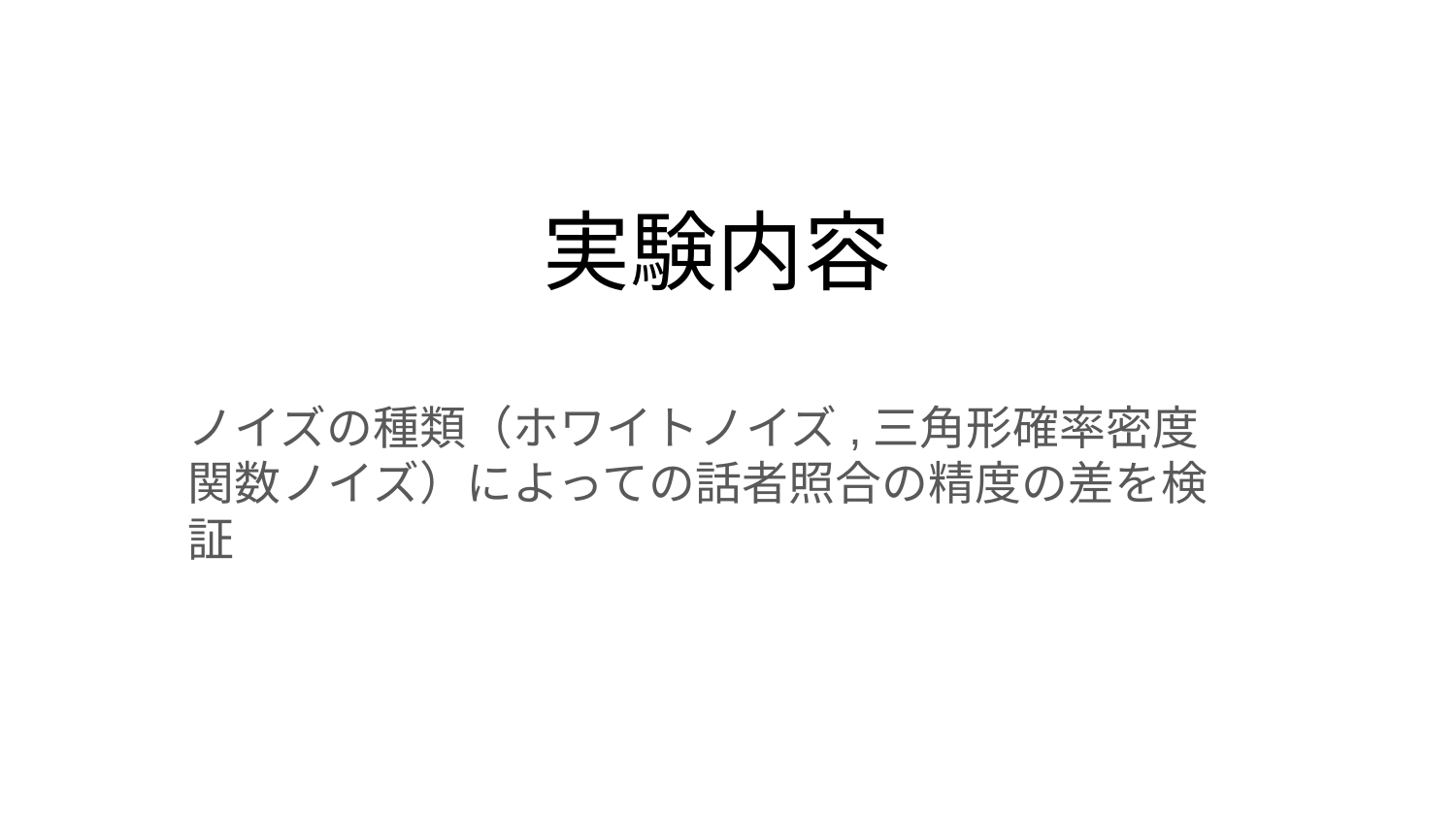

実験内容
ノイズの種類（ホワイトノイズ,三角形確率密度関数ノイズ）によっての話者照合の精度の差を検証